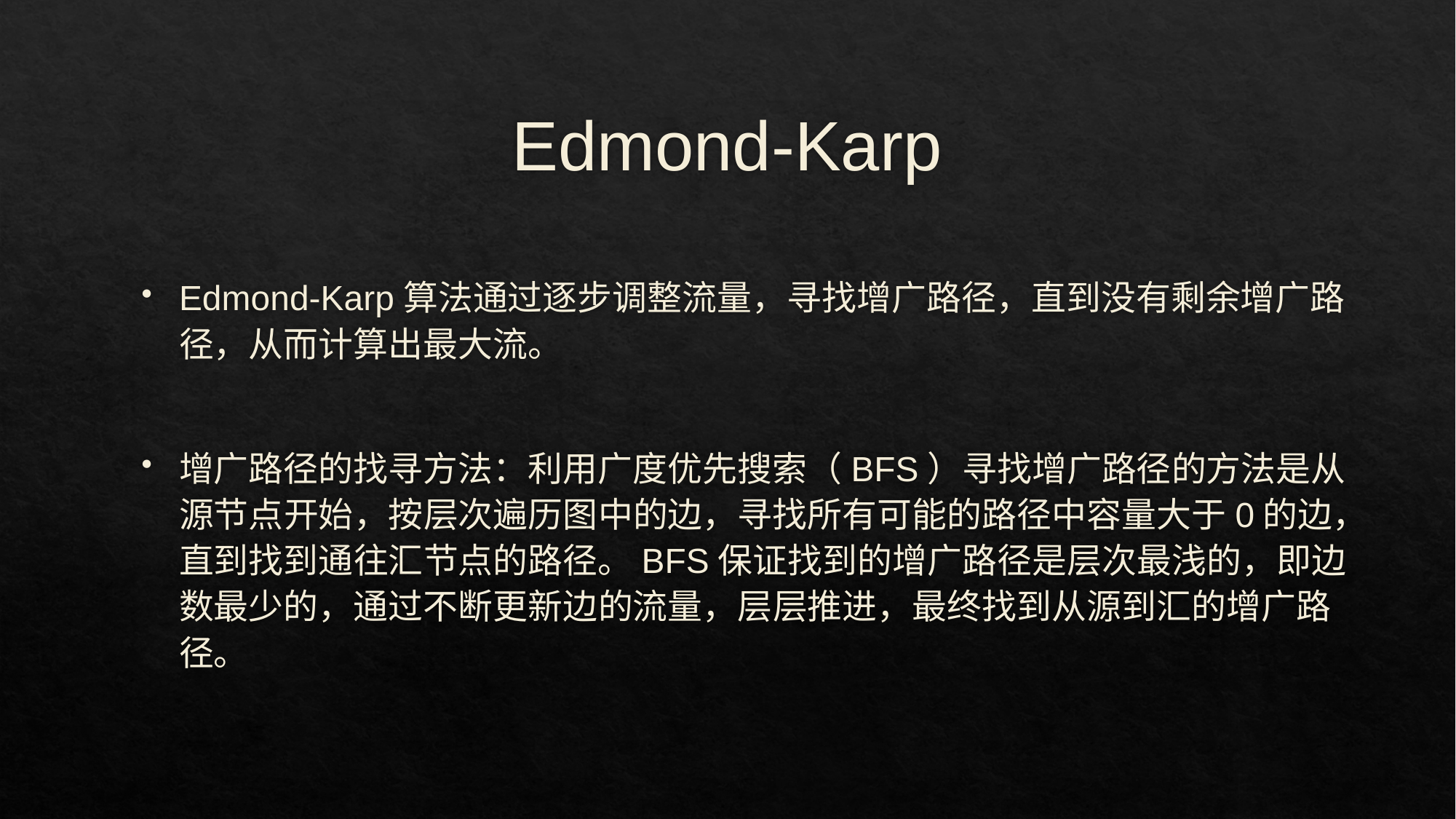

# Edmond-Karp

Edmond-Karp算法通过逐步调整流量，寻找增广路径，直到没有剩余增广路径，从而计算出最大流。

增广路径的找寻方法：利用广度优先搜索（BFS）寻找增广路径的方法是从源节点开始，按层次遍历图中的边，寻找所有可能的路径中容量大于0的边，直到找到通往汇节点的路径。BFS保证找到的增广路径是层次最浅的，即边数最少的，通过不断更新边的流量，层层推进，最终找到从源到汇的增广路径。